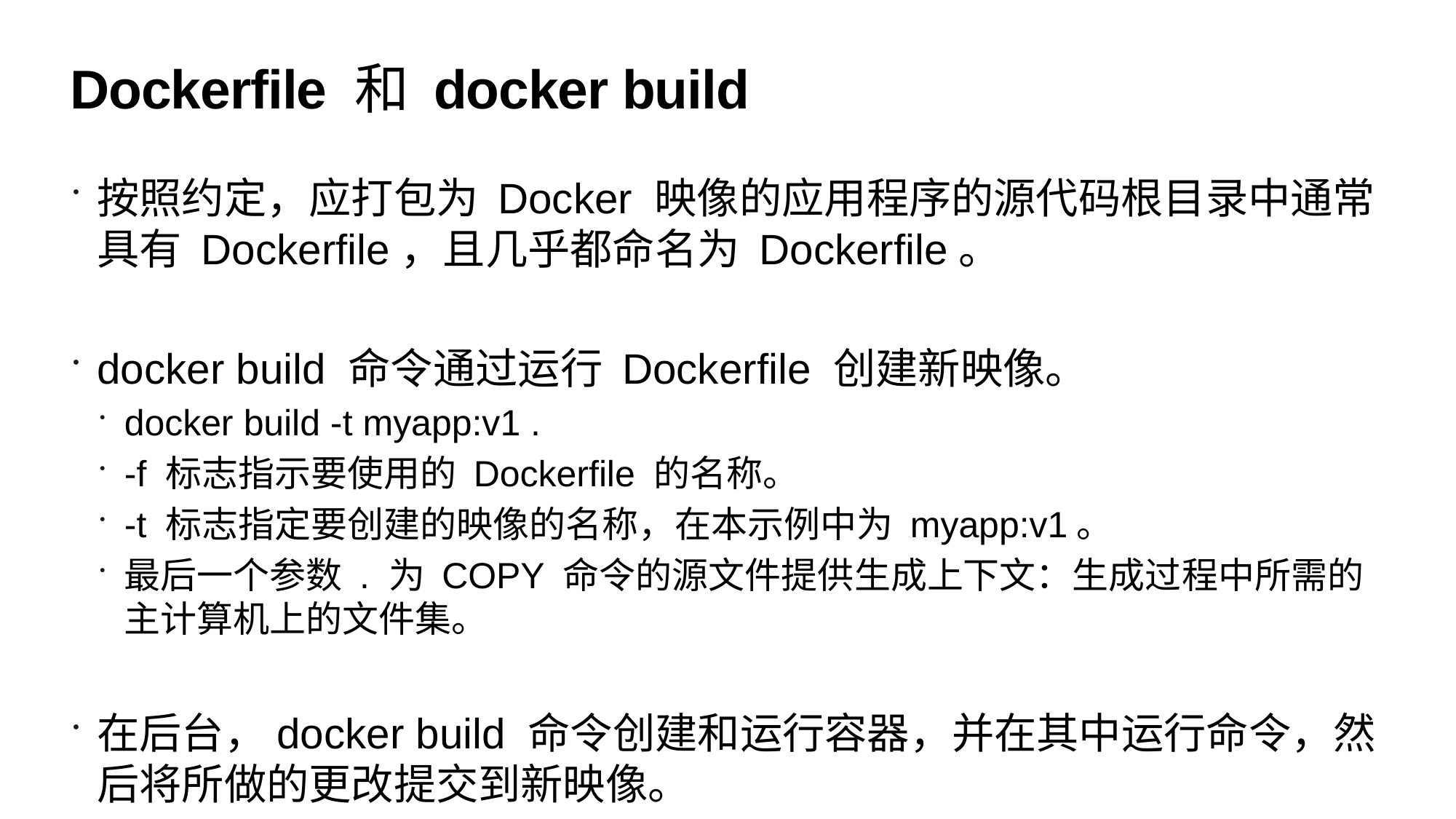

# Dockerfile 和 docker build
按照约定，应打包为 Docker 映像的应用程序的源代码根目录中通常具有 Dockerfile，且几乎都命名为 Dockerfile。

docker build 命令通过运行 Dockerfile 创建新映像。
docker build -t myapp:v1 .
-f 标志指示要使用的 Dockerfile 的名称。
-t 标志指定要创建的映像的名称，在本示例中为 myapp:v1。
最后一个参数 . 为 COPY 命令的源文件提供生成上下文：生成过程中所需的主计算机上的文件集。

在后台，docker build 命令创建和运行容器，并在其中运行命令，然后将所做的更改提交到新映像。